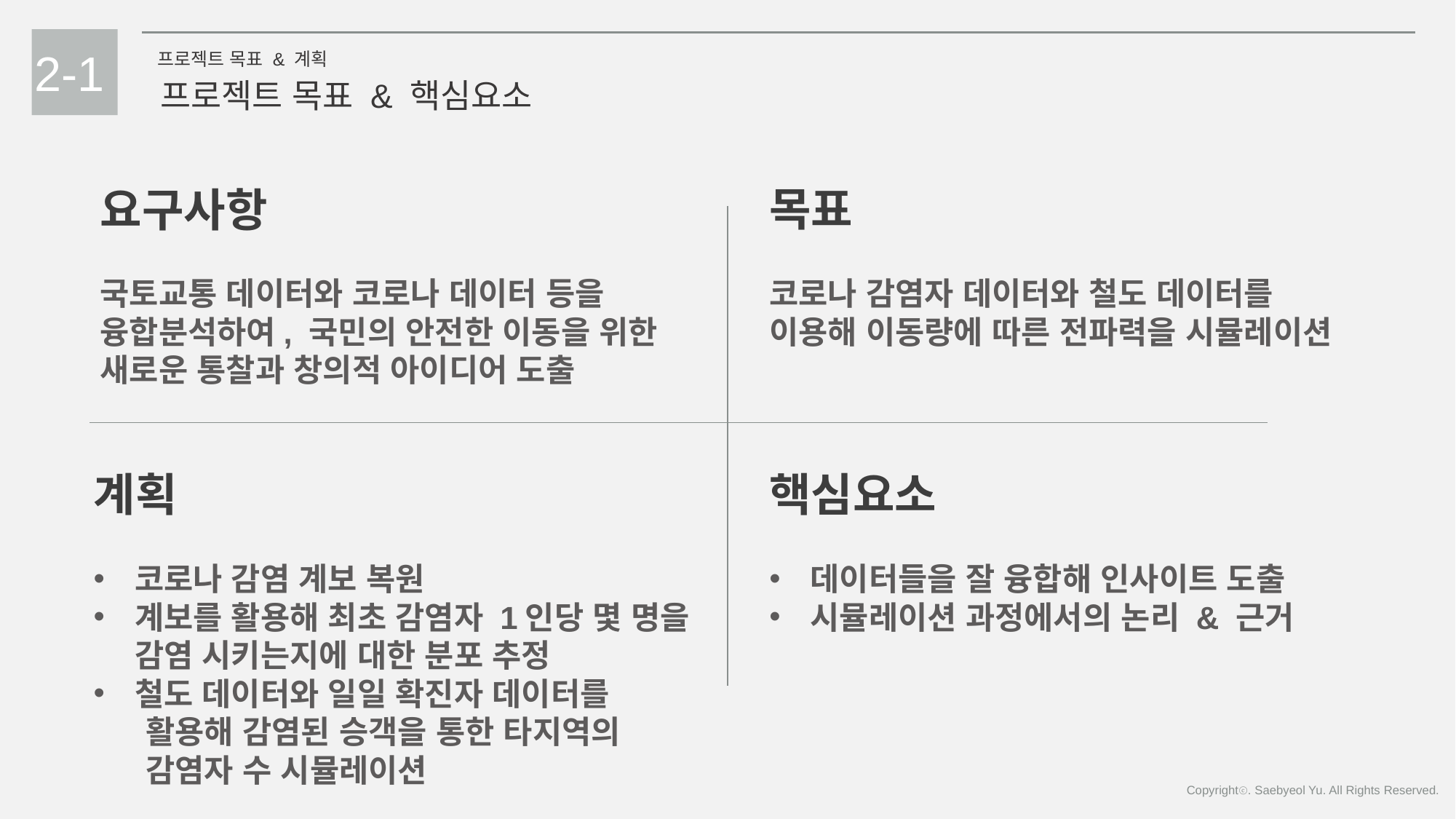

2-1
프로젝트 목표 & 계획
프로젝트 목표 & 핵심요소
요구사항

국토교통 데이터와 코로나 데이터 등을 융합분석하여, 국민의 안전한 이동을 위한 새로운 통찰과 창의적 아이디어 도출
목표

코로나 감염자 데이터와 철도 데이터를
이용해 이동량에 따른 전파력을 시뮬레이션
핵심요소

데이터들을 잘 융합해 인사이트 도출
시뮬레이션 과정에서의 논리 & 근거
계획

코로나 감염 계보 복원
계보를 활용해 최초 감염자 1인당 몇 명을 감염 시키는지에 대한 분포 추정
철도 데이터와 일일 확진자 데이터를
     활용해 감염된 승객을 통한 타지역의
     감염자 수 시뮬레이션